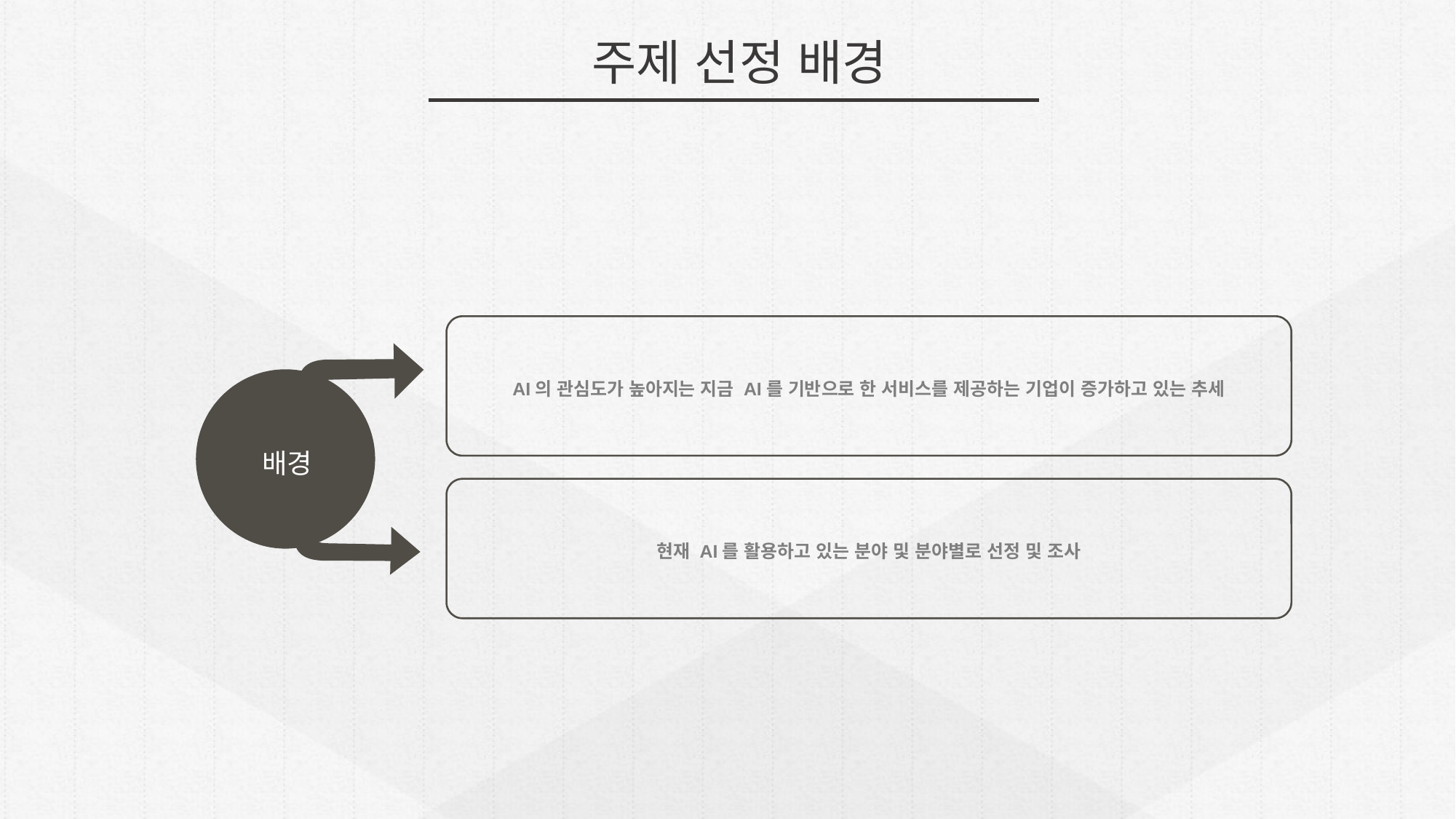

주제 선정 배경
AI의 관심도가 높아지는 지금 AI를 기반으로 한 서비스를 제공하는 기업이 증가하고 있는 추세

배경
현재 AI를 활용하고 있는 분야 및 분야별로 선정 및 조사